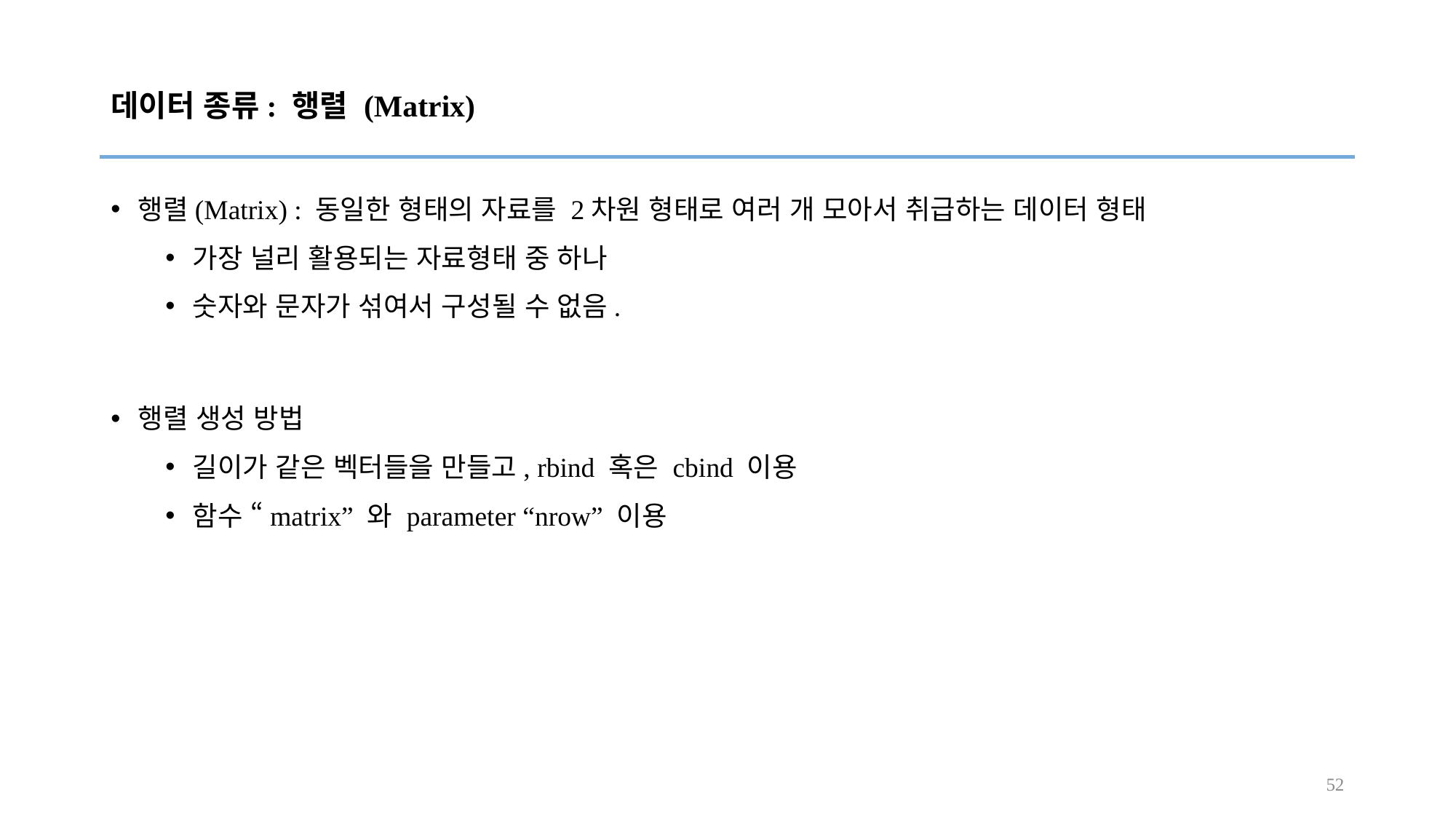

# 데이터 종류: 행렬 (Matrix)
행렬(Matrix) : 동일한 형태의 자료를 2차원 형태로 여러 개 모아서 취급하는 데이터 형태
가장 널리 활용되는 자료형태 중 하나
숫자와 문자가 섞여서 구성될 수 없음.

행렬 생성 방법
길이가 같은 벡터들을 만들고, rbind 혹은 cbind 이용
함수 “matrix” 와 parameter “nrow” 이용
52